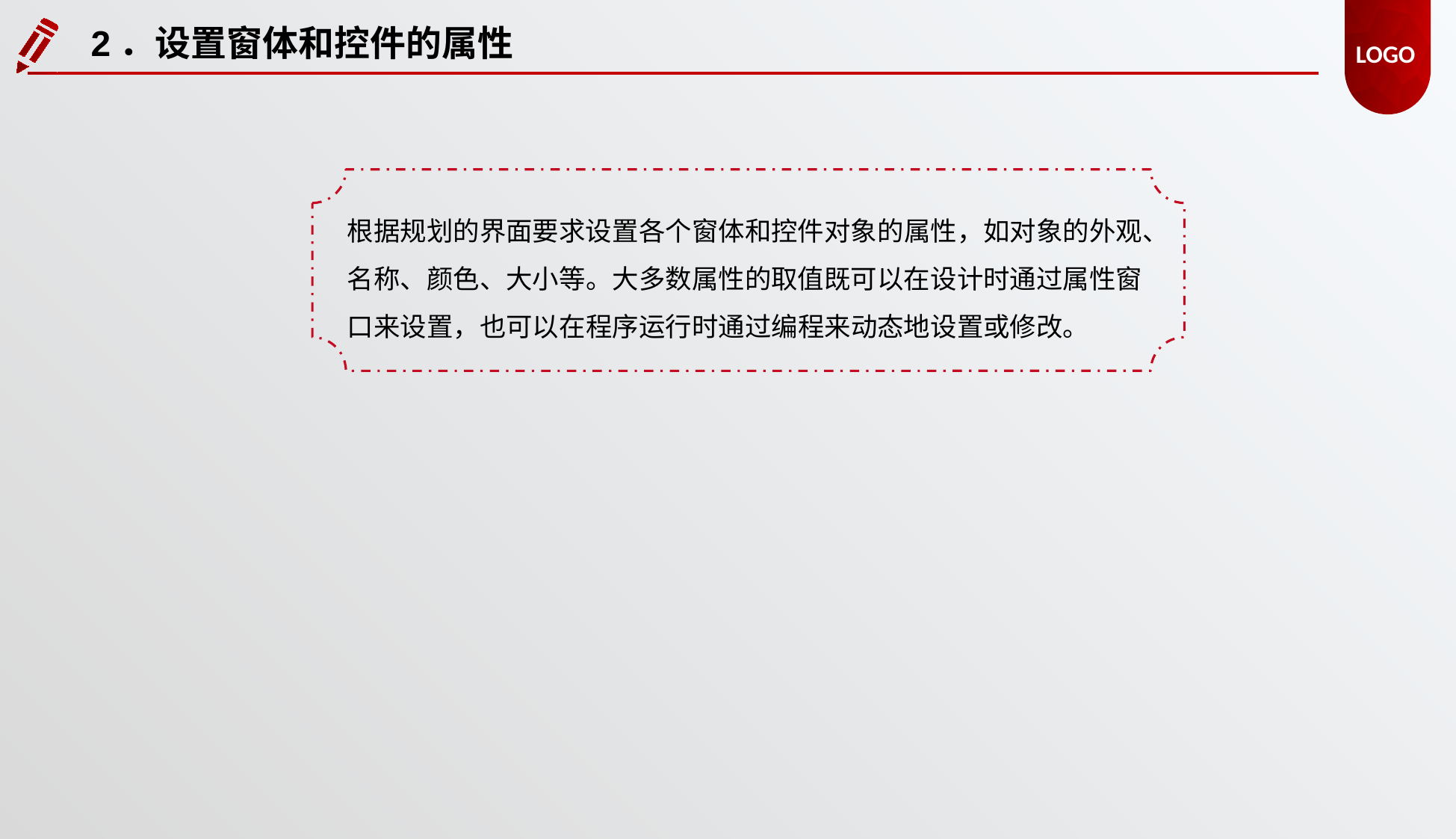

2．设置窗体和控件的属性
根据规划的界面要求设置各个窗体和控件对象的属性，如对象的外观、名称、颜色、大小等。大多数属性的取值既可以在设计时通过属性窗口来设置，也可以在程序运行时通过编程来动态地设置或修改。